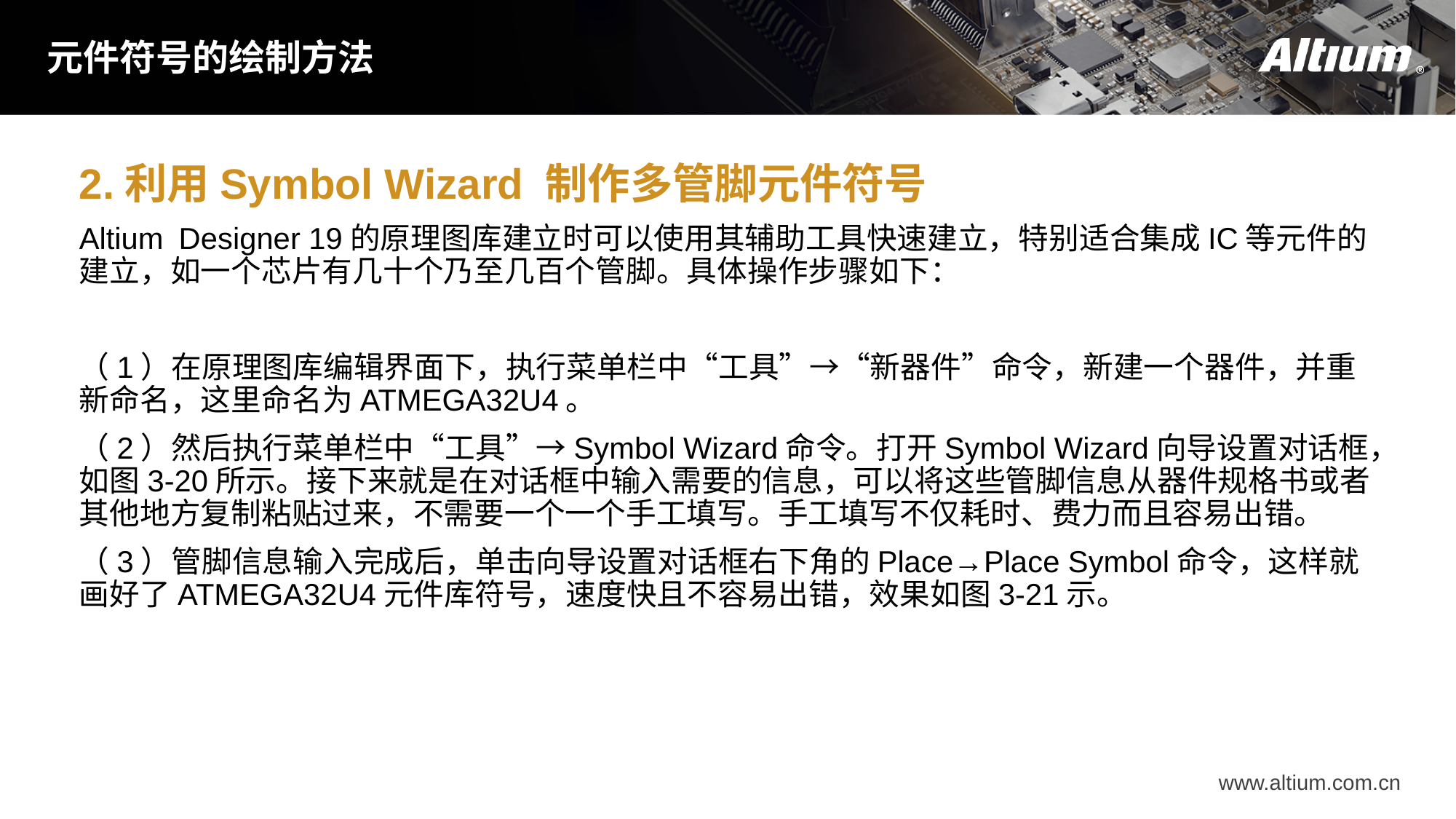

元件符号的绘制方法
2.利用Symbol Wizard 制作多管脚元件符号
Altium Designer 19的原理图库建立时可以使用其辅助工具快速建立，特别适合集成IC等元件的建立，如一个芯片有几十个乃至几百个管脚。具体操作步骤如下：

（1）在原理图库编辑界面下，执行菜单栏中“工具”→“新器件”命令，新建一个器件，并重新命名，这里命名为ATMEGA32U4。
（2）然后执行菜单栏中“工具”→Symbol Wizard命令。打开Symbol Wizard向导设置对话框，如图3-20所示。接下来就是在对话框中输入需要的信息，可以将这些管脚信息从器件规格书或者其他地方复制粘贴过来，不需要一个一个手工填写。手工填写不仅耗时、费力而且容易出错。
（3）管脚信息输入完成后，单击向导设置对话框右下角的Place→Place Symbol命令，这样就画好了ATMEGA32U4元件库符号，速度快且不容易出错，效果如图3-21示。
www.altium.com.cn